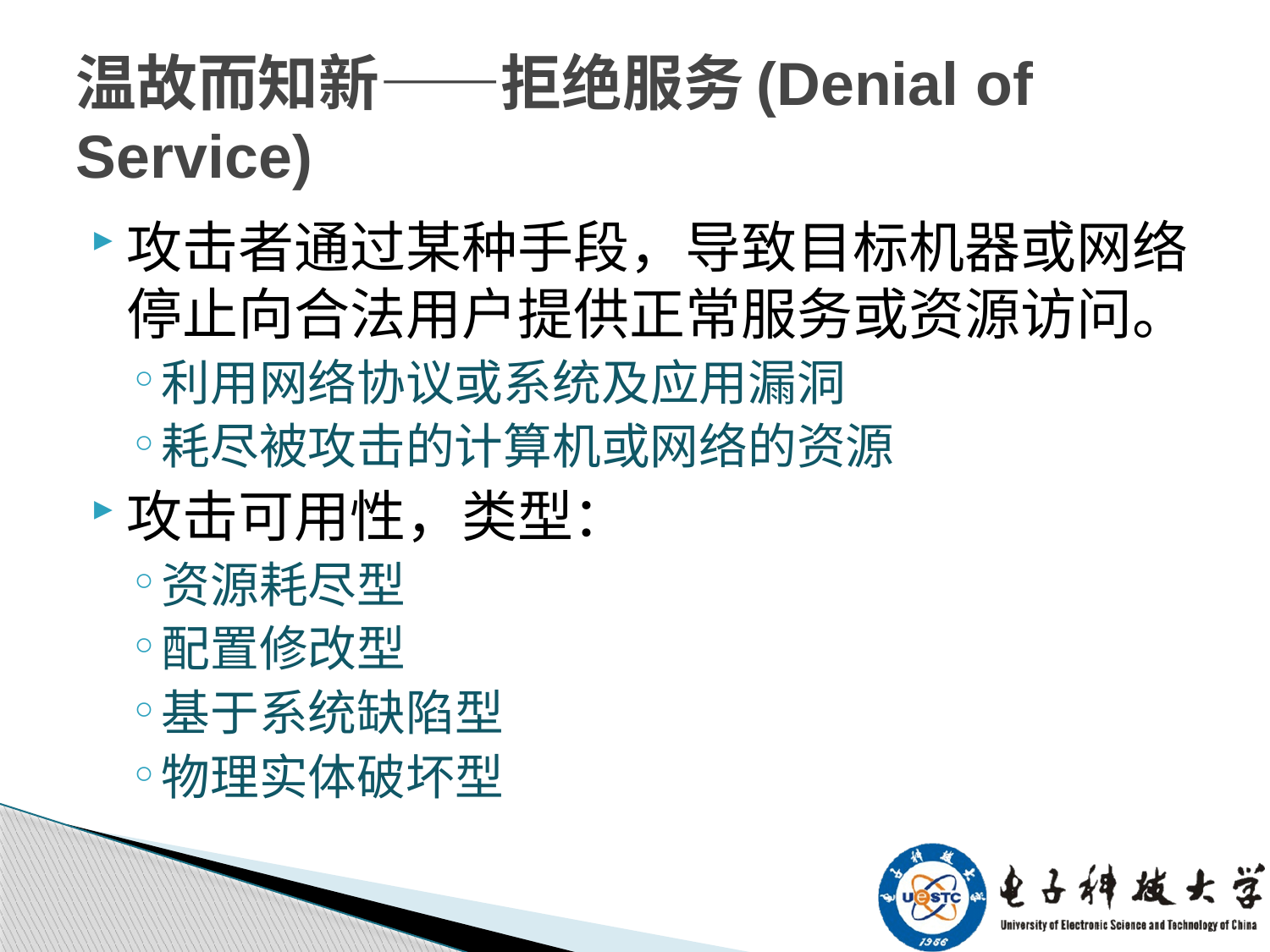

# 温故而知新——拒绝服务(Denial of Service)
攻击者通过某种手段，导致目标机器或网络停止向合法用户提供正常服务或资源访问。
利用网络协议或系统及应用漏洞
耗尽被攻击的计算机或网络的资源
攻击可用性，类型：
资源耗尽型
配置修改型
基于系统缺陷型
物理实体破坏型

155